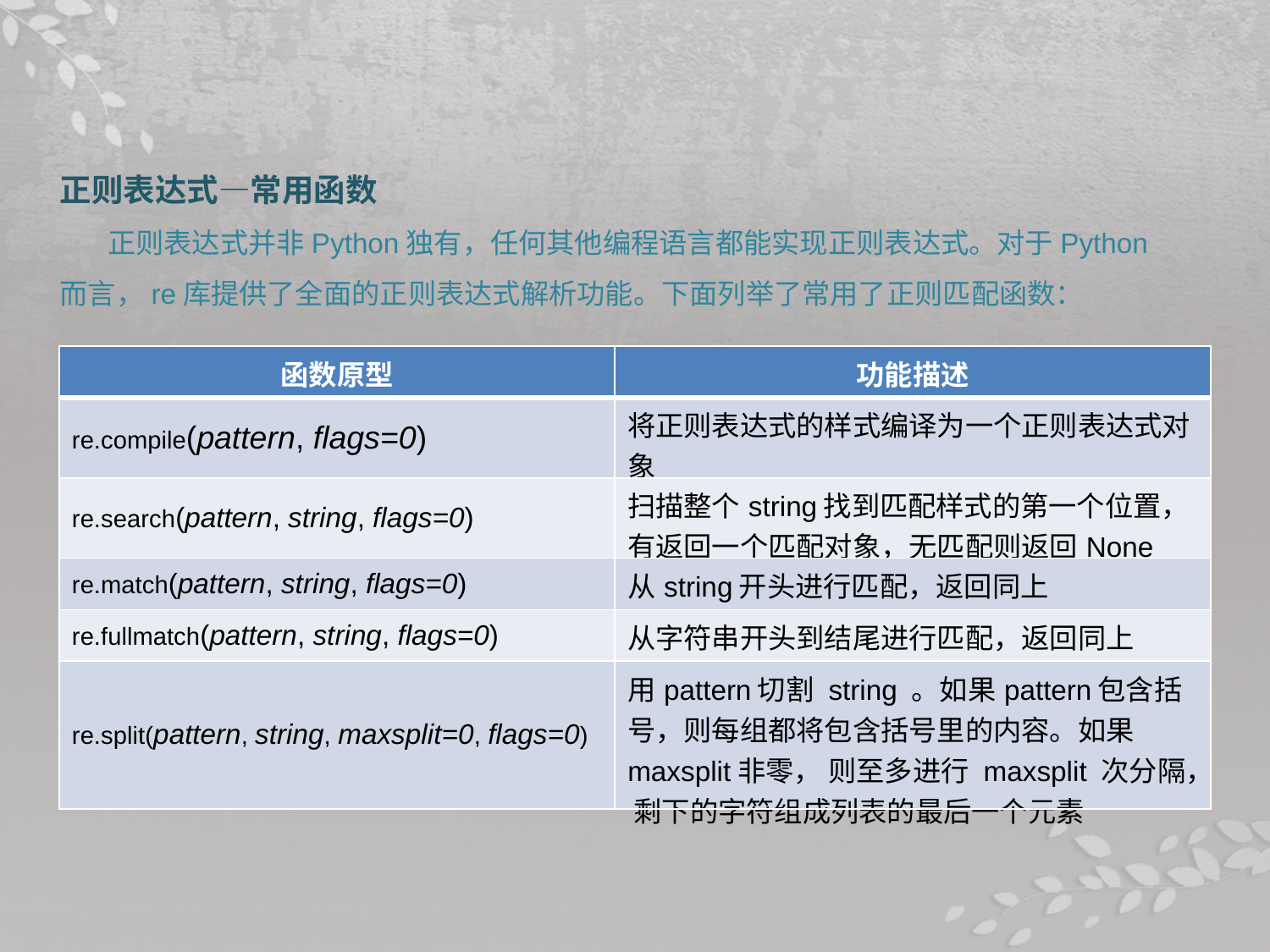

正则表达式—常用函数
正则表达式并非Python独有，任何其他编程语言都能实现正则表达式。对于Python而言，re库提供了全面的正则表达式解析功能。下面列举了常用了正则匹配函数：
| 函数原型 | 功能描述 |
| --- | --- |
| re.compile(pattern, flags=0) | 将正则表达式的样式编译为一个正则表达式对象 |
| re.search(pattern, string, flags=0) | 扫描整个string找到匹配样式的第一个位置，有返回一个匹配对象，无匹配则返回None |
| re.match(pattern, string, flags=0) | 从string开头进行匹配，返回同上 |
| re.fullmatch(pattern, string, flags=0) | 从字符串开头到结尾进行匹配，返回同上 |
| re.split(pattern, string, maxsplit=0, flags=0) | 用pattern切割 string 。如果pattern包含括号，则每组都将包含括号里的内容。如果maxsplit非零， 则至多进行 maxsplit 次分隔， 剩下的字符组成列表的最后一个元素 |